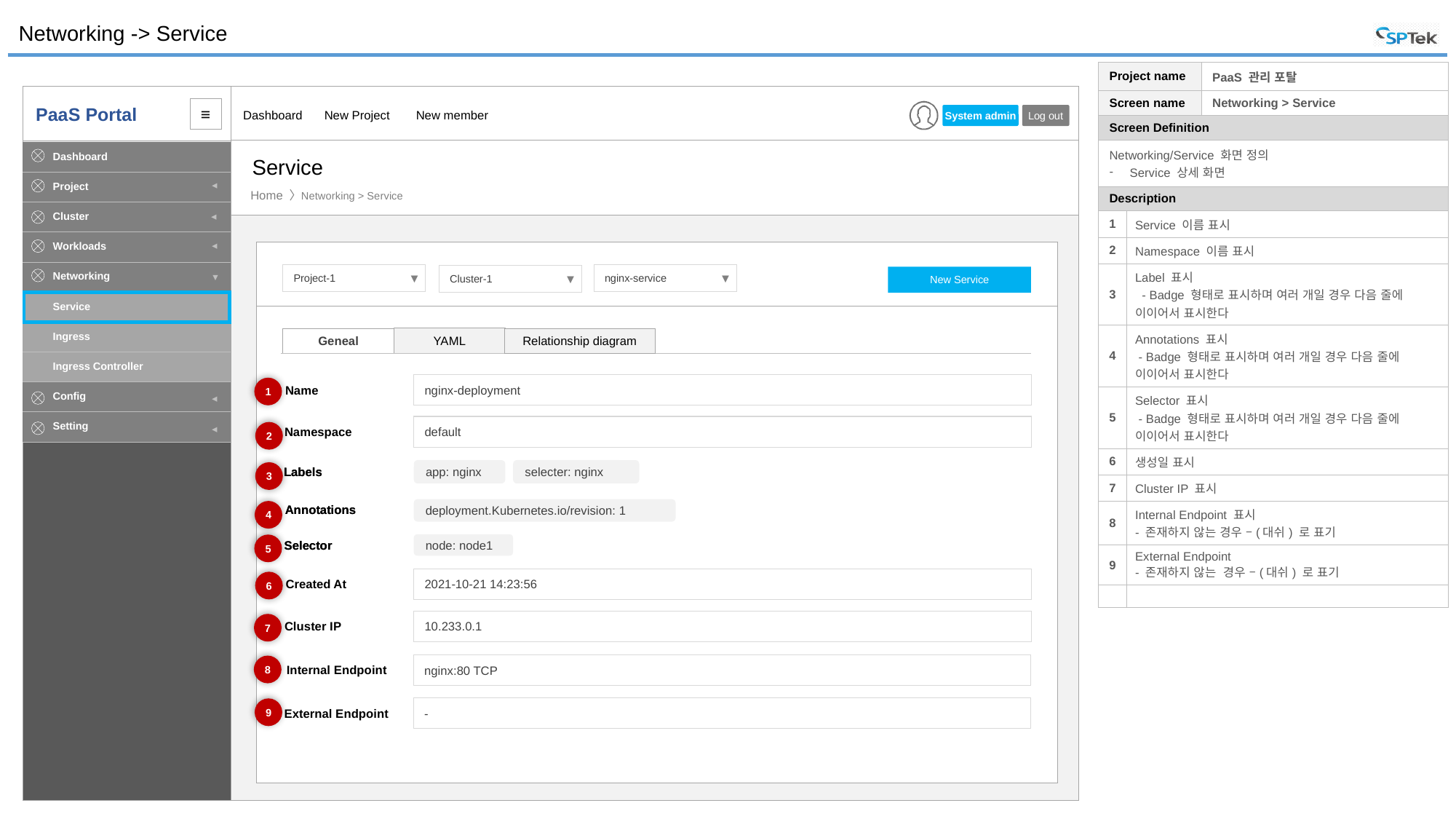

# Networking -> Service
| Project name |  | PaaS 관리 포탈 |
| --- | --- | --- |
| Screen name |  | Networking > Service |
| Screen Definition |  |  |
| Networking/Service 화면 정의 Service 상세 화면 |  |  |
| Description |  |  |
| 1 | Service 이름 표시 |  |
| 2 | Namespace 이름 표시 |  |
| 3 | Label 표시 - Badge 형태로 표시하며 여러 개일 경우 다음 줄에 이이어서 표시한다 |  |
| 4 | Annotations 표시 - Badge 형태로 표시하며 여러 개일 경우 다음 줄에 이이어서 표시한다 |  |
| 5 | Selector 표시 - Badge 형태로 표시하며 여러 개일 경우 다음 줄에 이이어서 표시한다 |  |
| 6 | 생성일 표시 |  |
| 7 | Cluster IP 표시 |  |
| 8 | Internal Endpoint 표시 - 존재하지 않는 경우 –(대쉬) 로 표기 |  |
| 9 | External Endpoint - 존재하지 않는 경우 –(대쉬) 로 표기 |  |
|  |  |  |
Service
Networking > Service

Project-1
▼
nginx-service
▼
Cluster-1
▼
New Service

YAML
Geneal
Relationship diagram
nginx-deployment
Name
1
default
Namespace
2
Labels
Labels
app: nginx
selecter: nginx
3
Annotations
Annotations
deployment.Kubernetes.io/revision: 1
4
Selector
Selector
node: node1
5
2021-10-21 14:23:56
Created At
6
10.233.0.1
Cluster IP
7
nginx:80 TCP
Internal Endpoint
8
-
External Endpoint
9